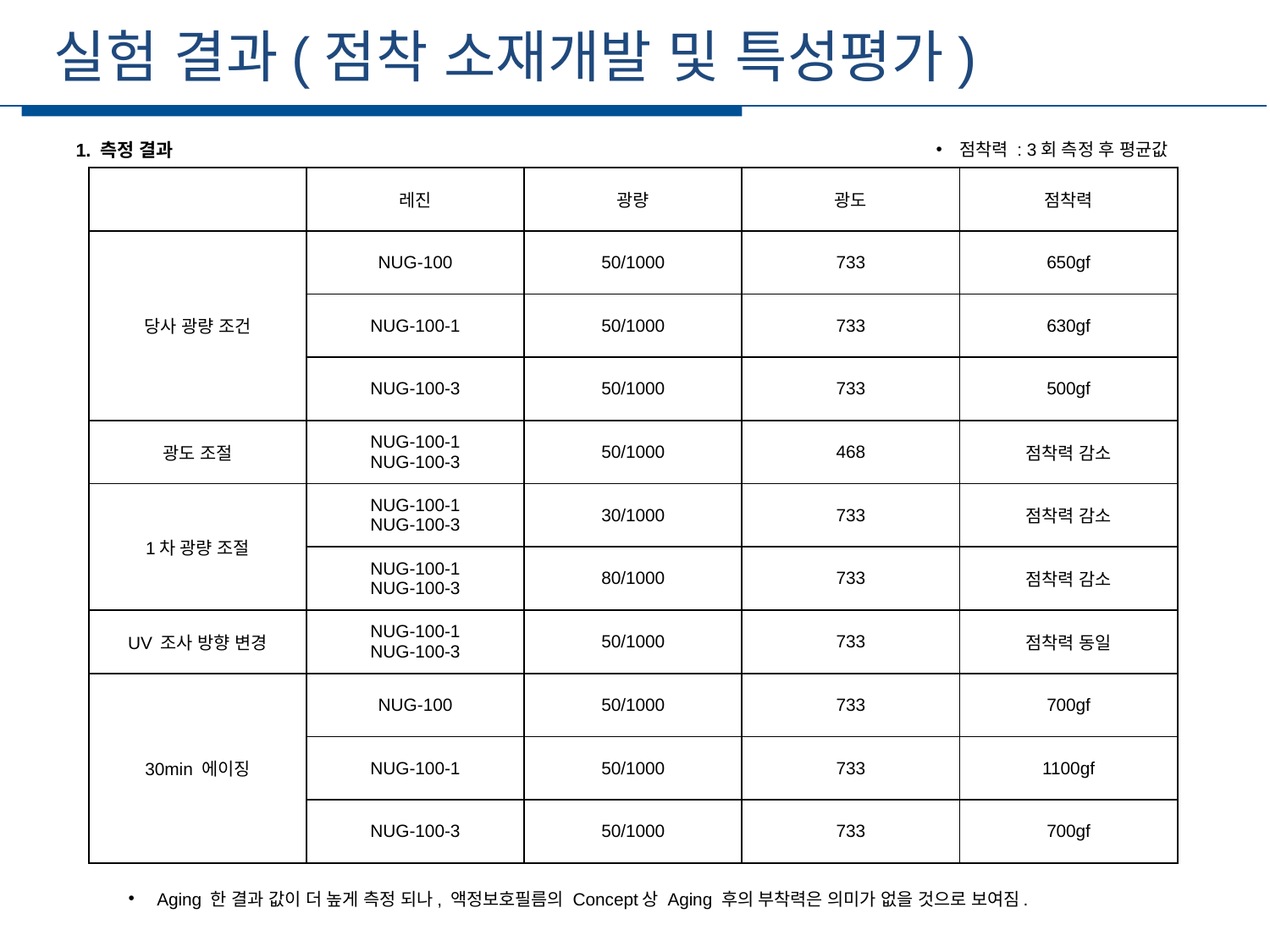

실험 결과(점착 소재개발 및 특성평가)
세부일정

1. 측정 결과
점착력 : 3회 측정 후 평균값
|  | 레진 | 광량 | 광도 | 점착력 |
| --- | --- | --- | --- | --- |
| 당사 광량 조건 | NUG-100 | 50/1000 | 733 | 650gf |
|  | NUG-100-1 | 50/1000 | 733 | 630gf |
|  | NUG-100-3 | 50/1000 | 733 | 500gf |
| 광도 조절 | NUG-100-1 NUG-100-3 | 50/1000 | 468 | 점착력 감소 |
| 1차 광량 조절 | NUG-100-1 NUG-100-3 | 30/1000 | 733 | 점착력 감소 |
|  | NUG-100-1 NUG-100-3 | 80/1000 | 733 | 점착력 감소 |
| UV 조사 방향 변경 | NUG-100-1 NUG-100-3 | 50/1000 | 733 | 점착력 동일 |
| 30min 에이징 | NUG-100 | 50/1000 | 733 | 700gf |
|  | NUG-100-1 | 50/1000 | 733 | 1100gf |
|  | NUG-100-3 | 50/1000 | 733 | 700gf |
 Aging 한 결과 값이 더 높게 측정 되나, 액정보호필름의 Concept상 Aging 후의 부착력은 의미가 없을 것으로 보여짐.